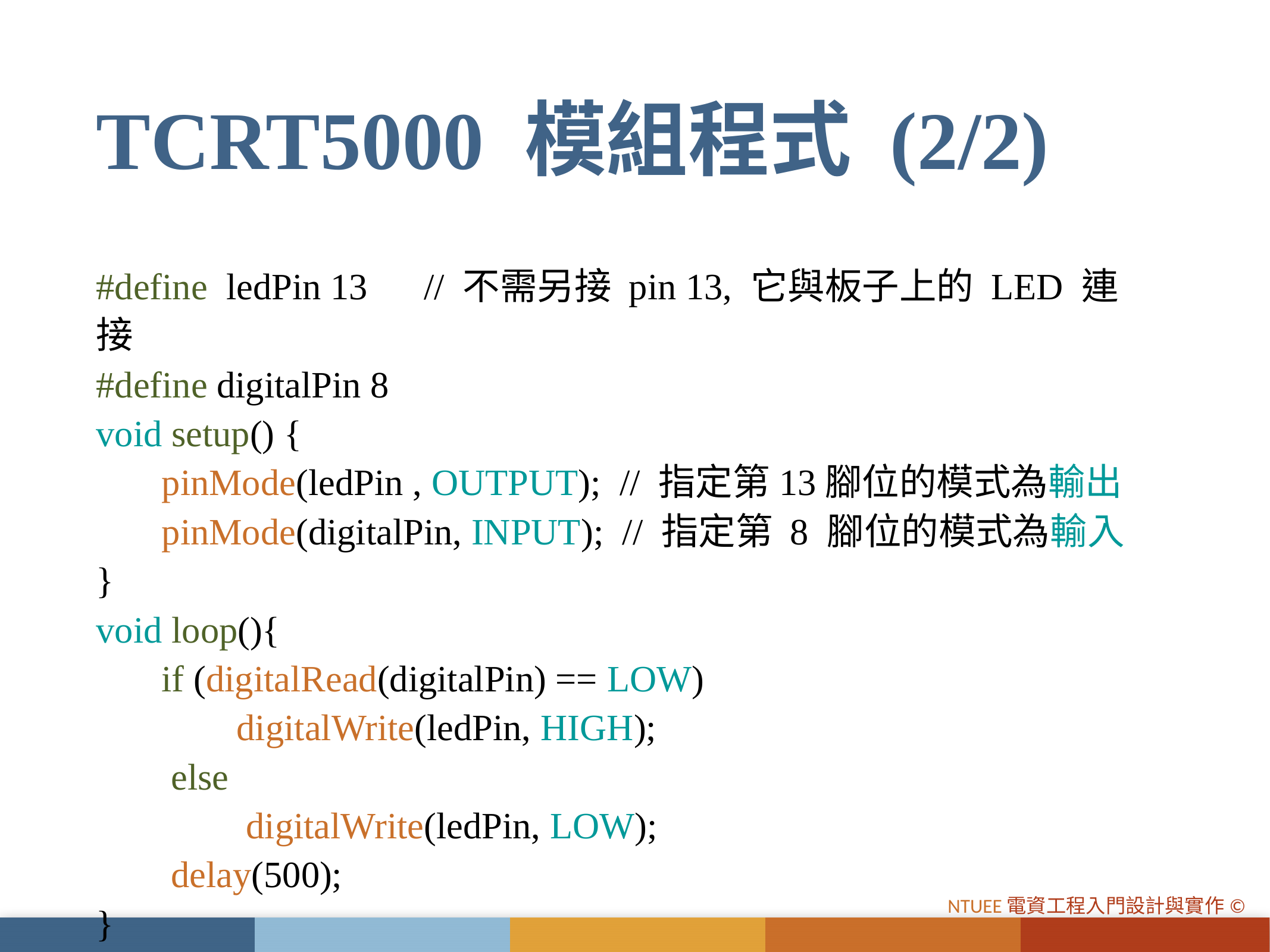

# TCRT5000 模組程式 (2/2)
#define  ledPin 13      // 不需另接 pin 13, 它與板子上的 LED 連接
#define digitalPin 8
void setup() {
       pinMode(ledPin , OUTPUT);  // 指定第13腳位的模式為輸出
       pinMode(digitalPin, INPUT);  // 指定第 8 腳位的模式為輸入
}
void loop(){
       if (digitalRead(digitalPin) == LOW)
               digitalWrite(ledPin, HIGH);
        else
                digitalWrite(ledPin, LOW);
        delay(500);
}